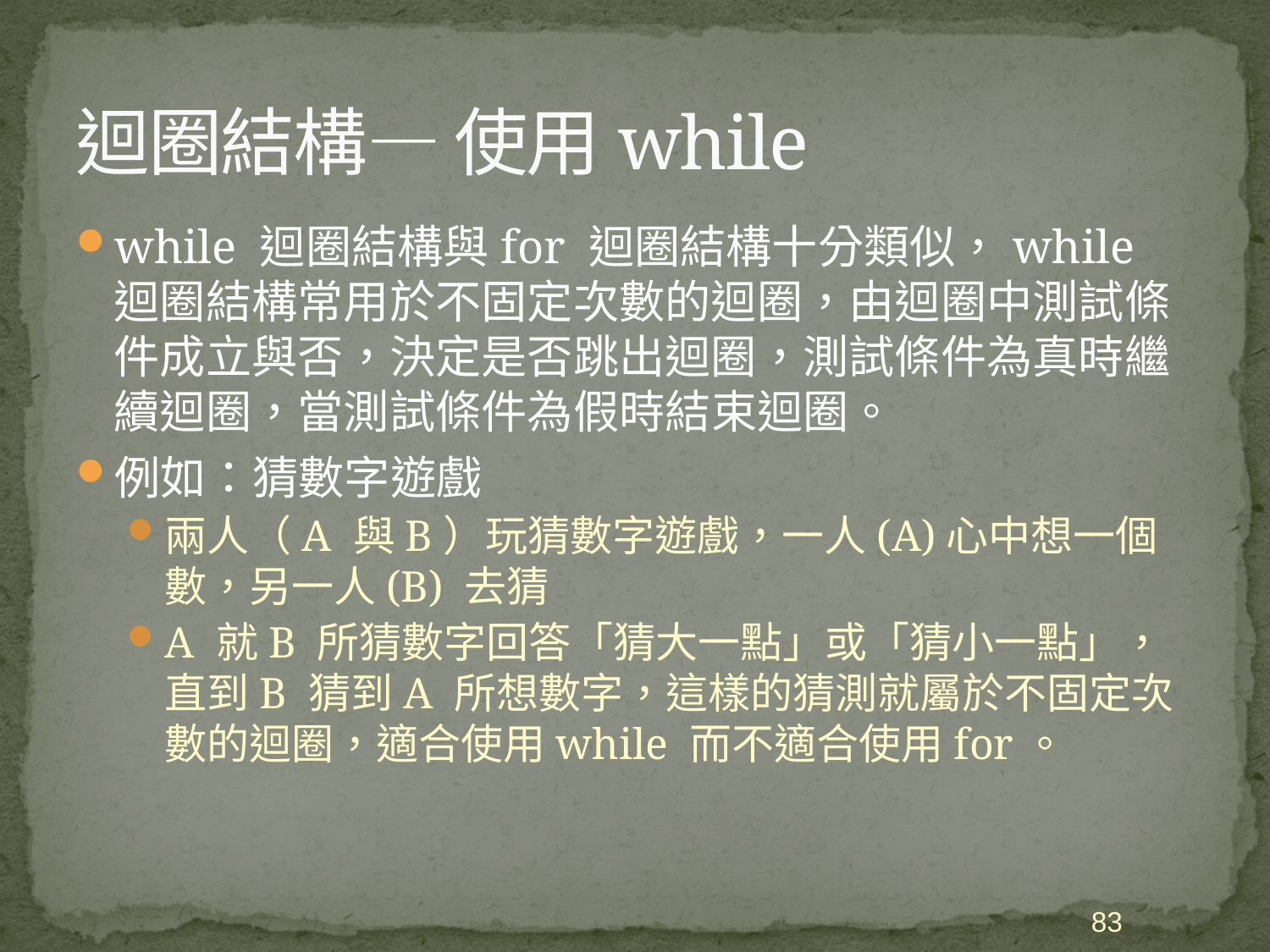

# 迴圈結構— 使用while
while 迴圈結構與for 迴圈結構十分類似，while 迴圈結構常用於不固定次數的迴圈，由迴圈中測試條件成立與否，決定是否跳出迴圈，測試條件為真時繼續迴圈，當測試條件為假時結束迴圈。
例如：猜數字遊戲
兩人（A 與B）玩猜數字遊戲，一人(A)心中想一個數，另一人(B) 去猜
A 就B 所猜數字回答「猜大一點」或「猜小一點」，直到B 猜到A 所想數字，這樣的猜測就屬於不固定次數的迴圈，適合使用while 而不適合使用for。

83